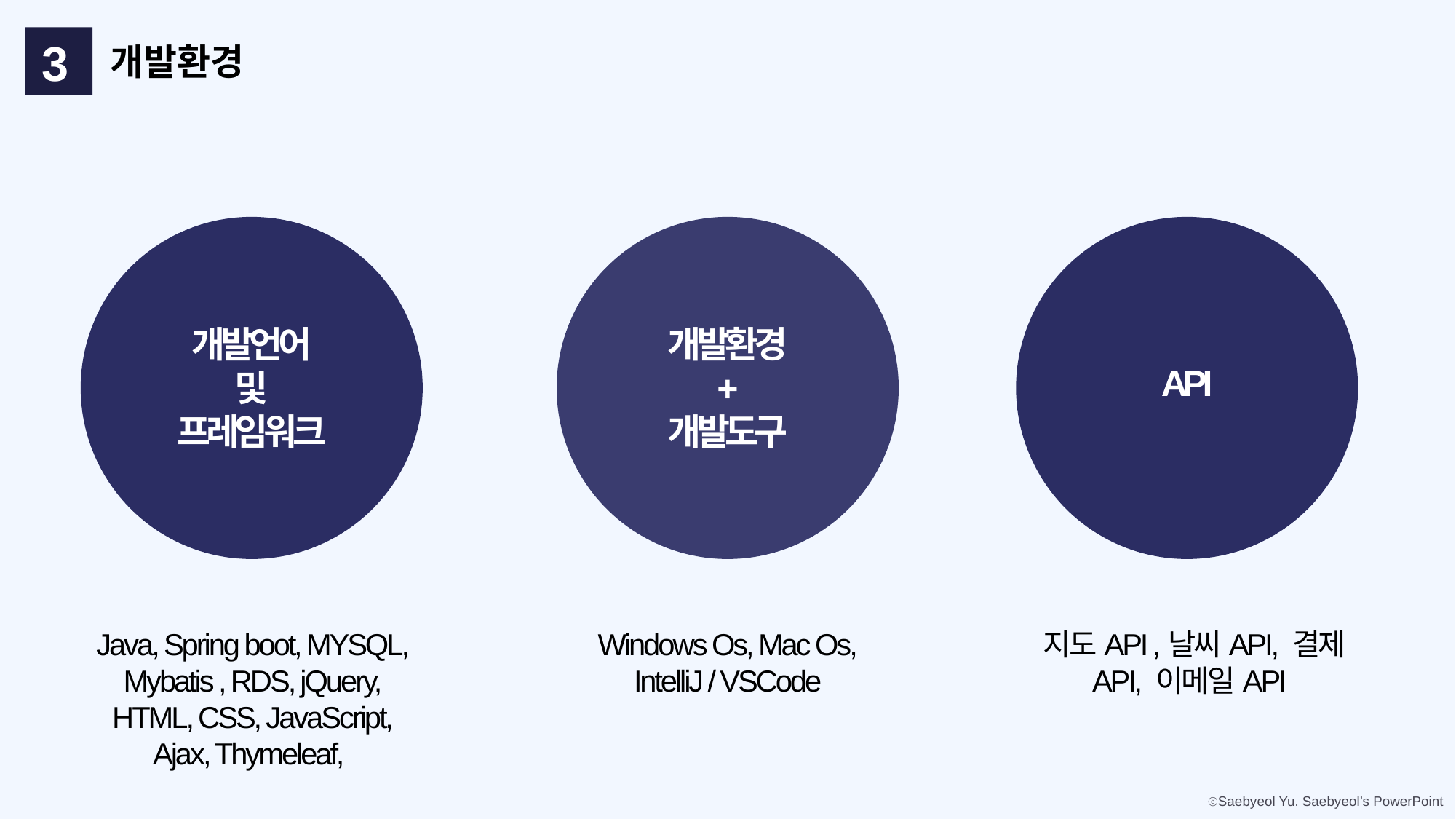

3
개발환경

개발언어
및
프레임워크
개발환경
+
개발도구
API
Java, Spring boot, MYSQL, Mybatis , RDS, jQuery, HTML, CSS, JavaScript, Ajax, Thymeleaf,
Windows Os, Mac Os,
IntelliJ / VSCode

 지도API ,날씨API, 결제API, 이메일API